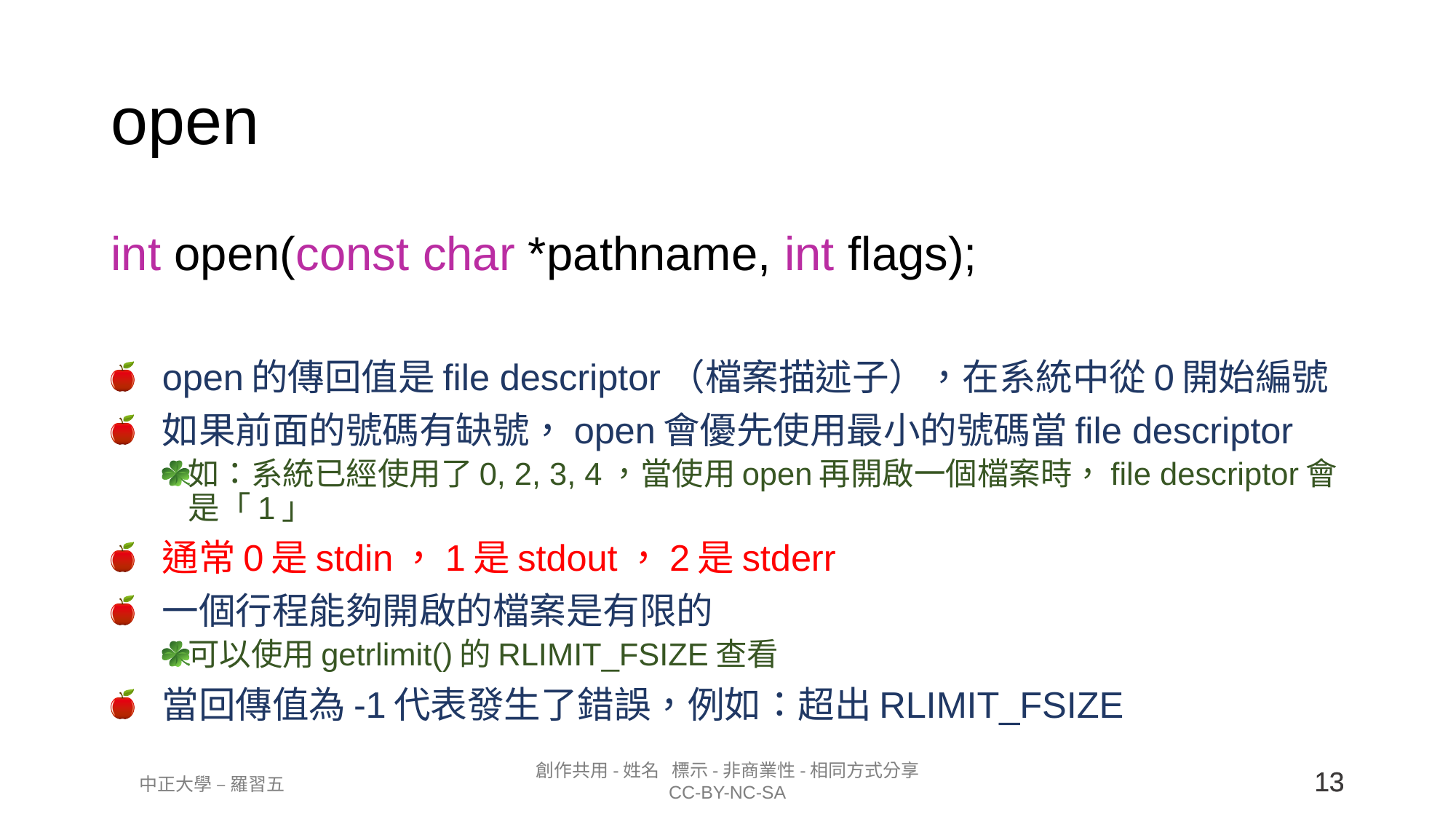

# open
int open(const char *pathname, int flags);

open的傳回值是file descriptor（檔案描述子），在系統中從0開始編號
如果前面的號碼有缺號，open會優先使用最小的號碼當file descriptor
如：系統已經使用了0, 2, 3, 4，當使用open再開啟一個檔案時，file descriptor會是「1」
通常0是stdin，1是stdout，2是stderr
一個行程能夠開啟的檔案是有限的
可以使用getrlimit()的RLIMIT_FSIZE查看
當回傳值為-1代表發生了錯誤，例如：超出RLIMIT_FSIZE